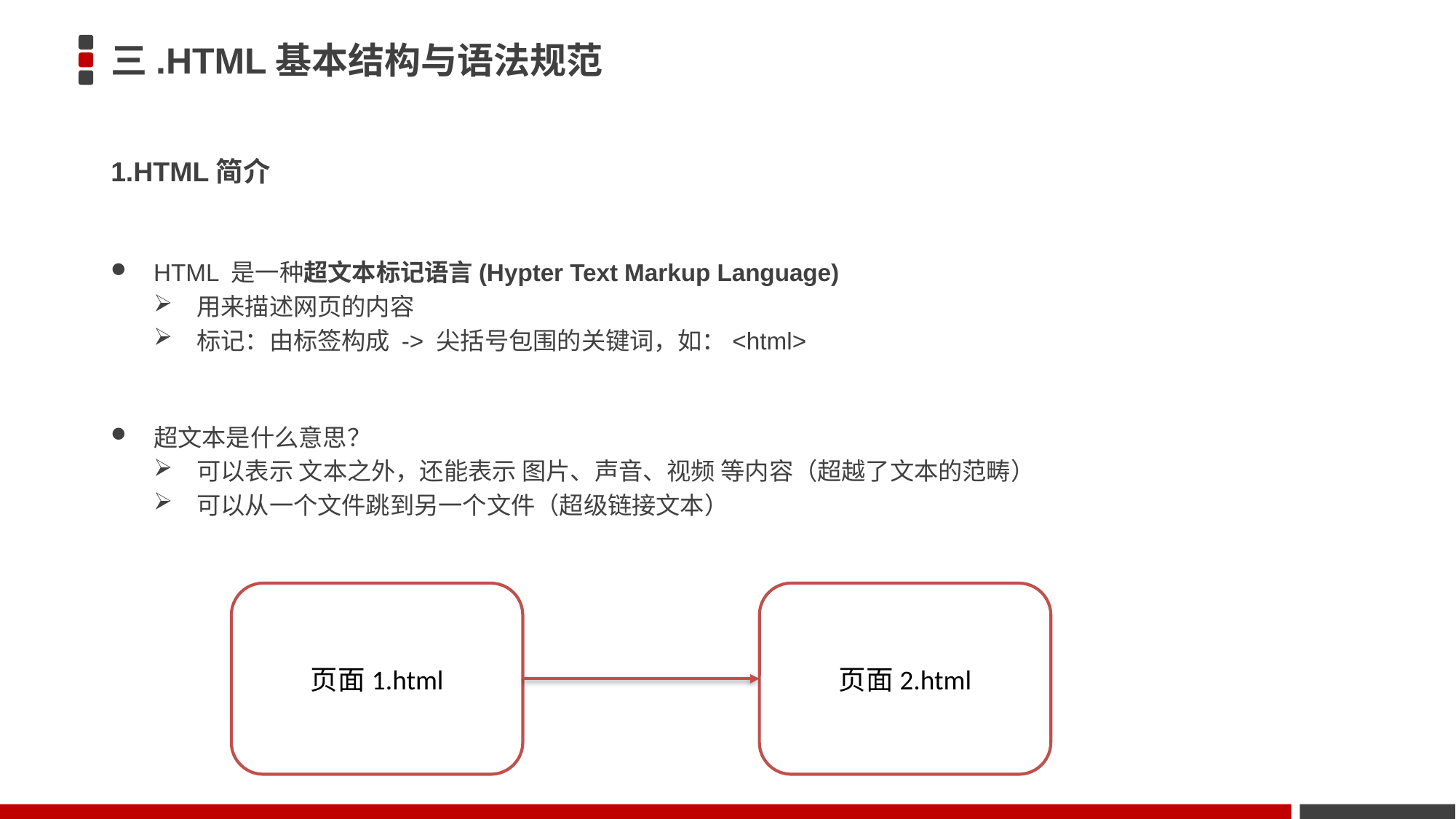

# 三.HTML基本结构与语法规范
1.HTML简介
HTML 是一种超文本标记语言(Hypter Text Markup Language)
用来描述网页的内容
标记：由标签构成 -> 尖括号包围的关键词，如：<html>

超文本是什么意思？
可以表示 文本之外，还能表示 图片、声音、视频 等内容（超越了文本的范畴）
可以从一个文件跳到另一个文件（超级链接文本）

页面1.html
页面2.html